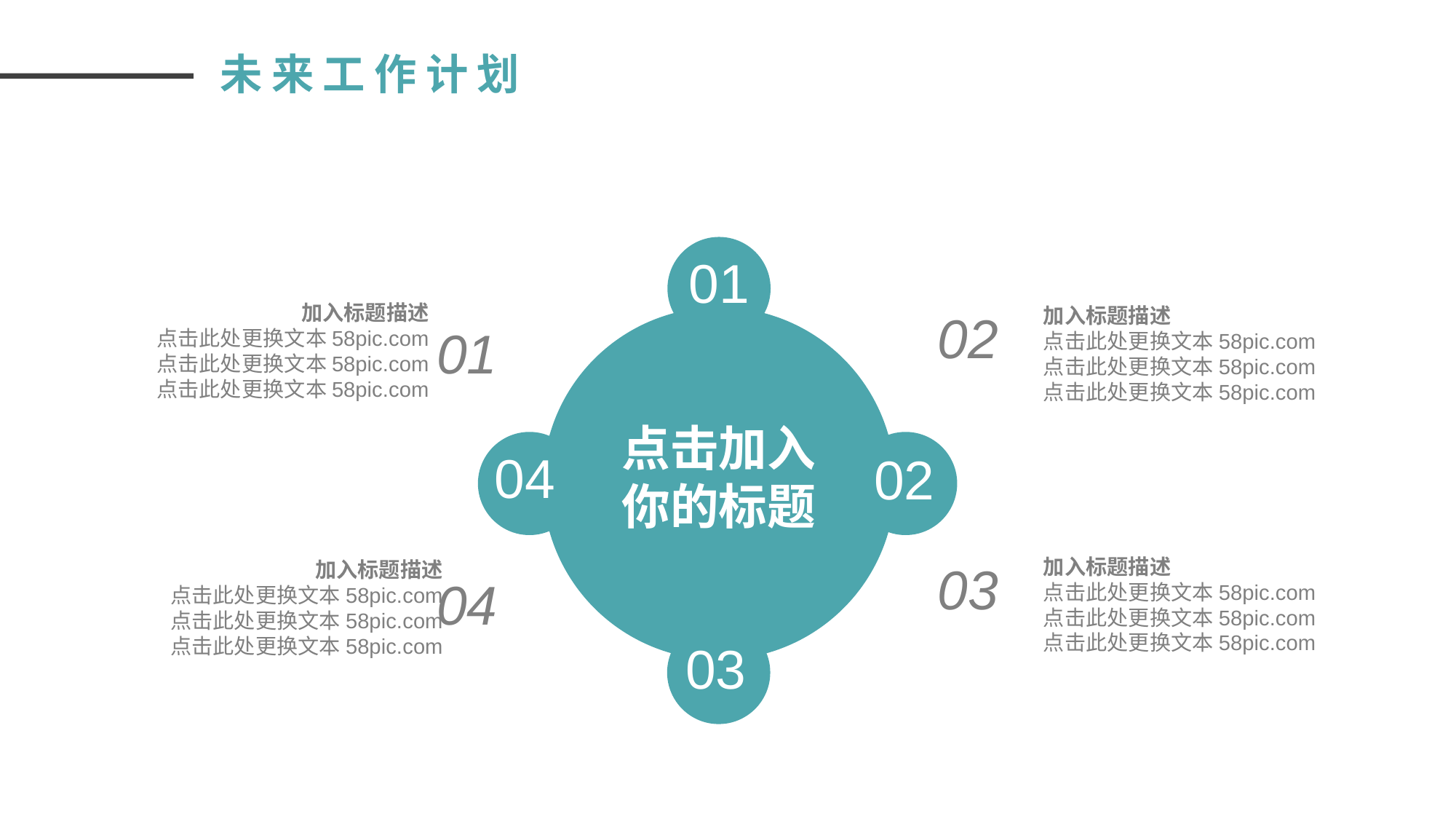

未来工作计划

01
加入标题描述
点击此处更换文本58pic.com
点击此处更换文本58pic.com
点击此处更换文本58pic.com
01
加入标题描述
点击此处更换文本58pic.com
点击此处更换文本58pic.com
点击此处更换文本58pic.com
02

点击加入你的标题

04

02
加入标题描述
点击此处更换文本58pic.com
点击此处更换文本58pic.com
点击此处更换文本58pic.com
03
加入标题描述
点击此处更换文本58pic.com
点击此处更换文本58pic.com
点击此处更换文本58pic.com
04

03